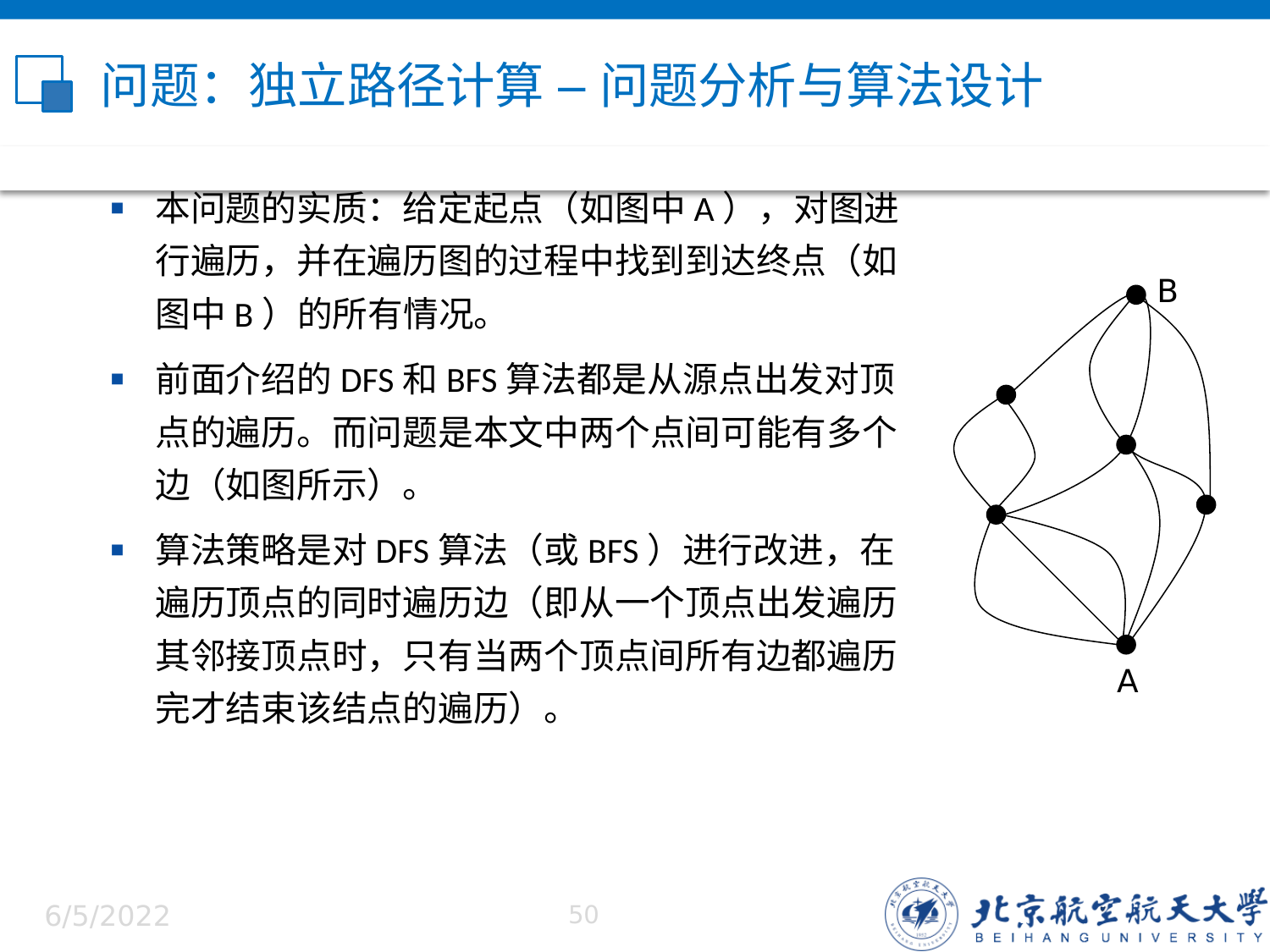

# 问题：独立路径计算 – 问题分析与算法设计
本问题的实质：给定起点（如图中A），对图进行遍历，并在遍历图的过程中找到到达终点（如图中B）的所有情况。
前面介绍的DFS和BFS算法都是从源点出发对顶点的遍历。而问题是本文中两个点间可能有多个边（如图所示）。
算法策略是对DFS算法（或BFS）进行改进，在遍历顶点的同时遍历边（即从一个顶点出发遍历其邻接顶点时，只有当两个顶点间所有边都遍历完才结束该结点的遍历）。
B

A
6/5/2022
50